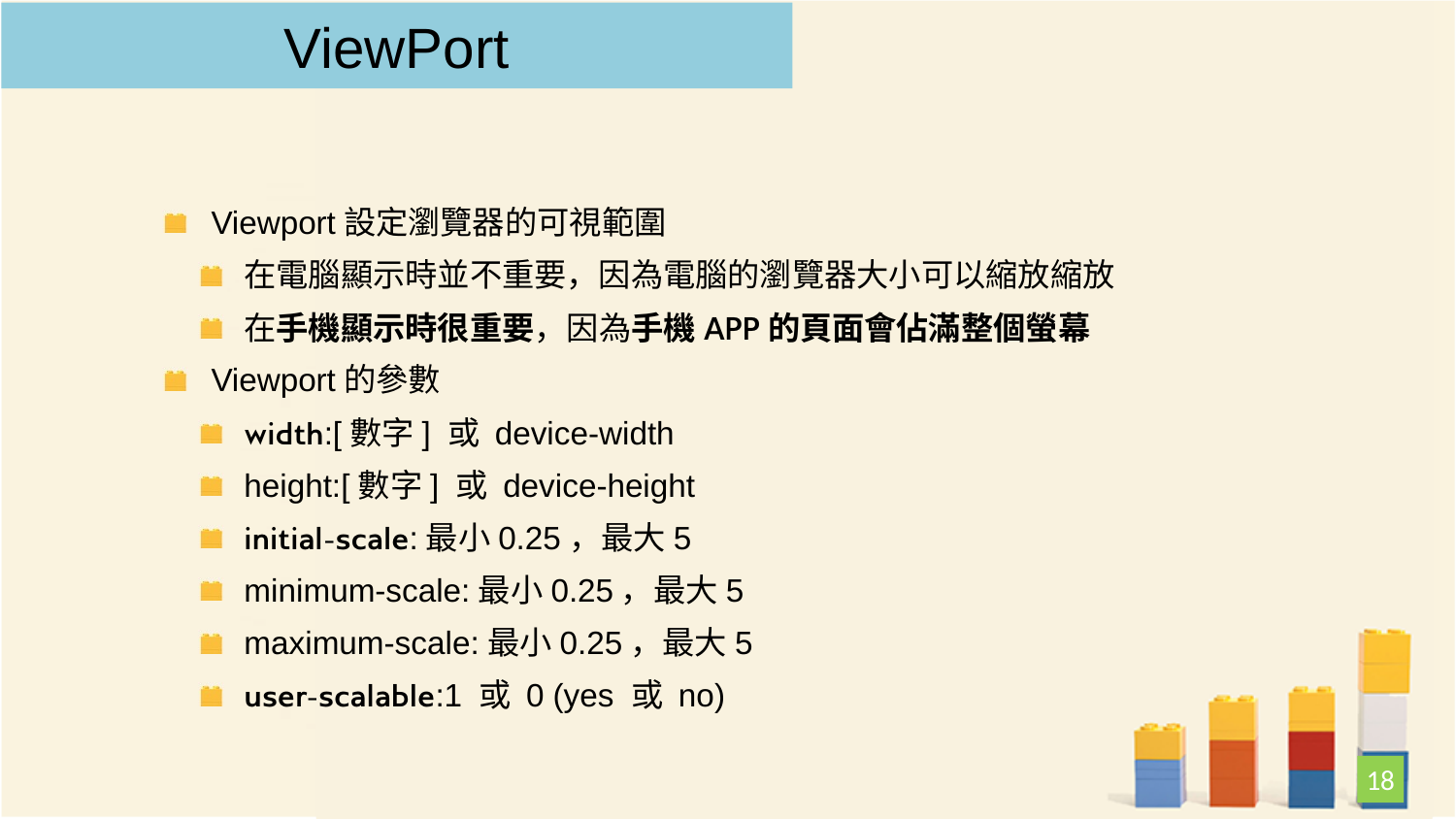

# ViewPort
Viewport設定瀏覽器的可視範圍
在電腦顯示時並不重要，因為電腦的瀏覽器大小可以縮放縮放
在手機顯示時很重要，因為手機APP的頁面會佔滿整個螢幕
Viewport的參數
width:[數字] 或 device-width
height:[數字] 或 device-height
initial-scale:最小0.25，最大5
minimum-scale:最小0.25，最大5
maximum-scale:最小0.25，最大5
user-scalable:1 或 0 (yes 或 no)
18